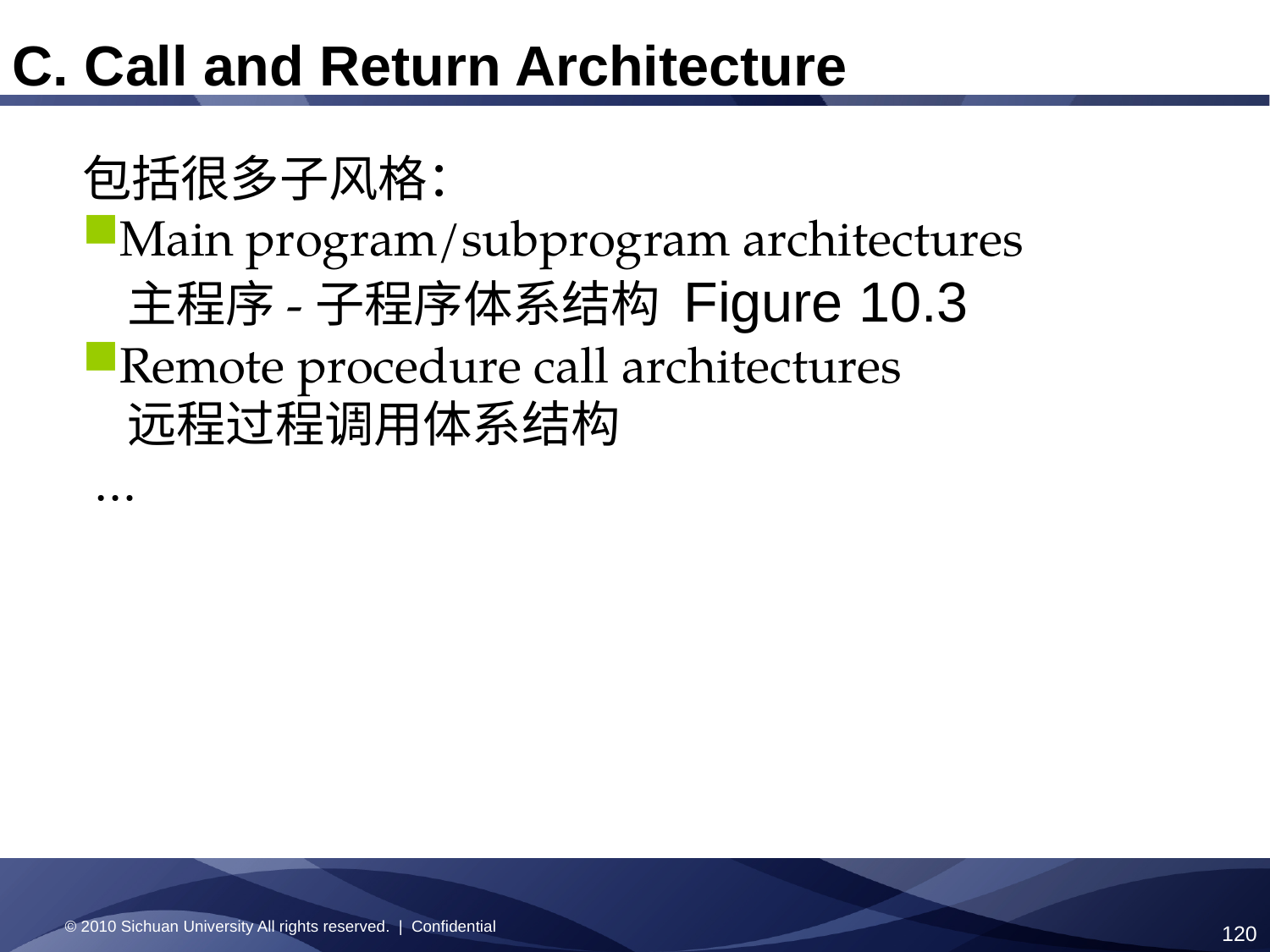

C. Call and Return Architecture
包括很多子风格：
Main program/subprogram architectures
   主程序-子程序体系结构 Figure 10.3
Remote procedure call architectures
   远程过程调用体系结构
 …
© 2010 Sichuan University All rights reserved.  |  Confidential
120